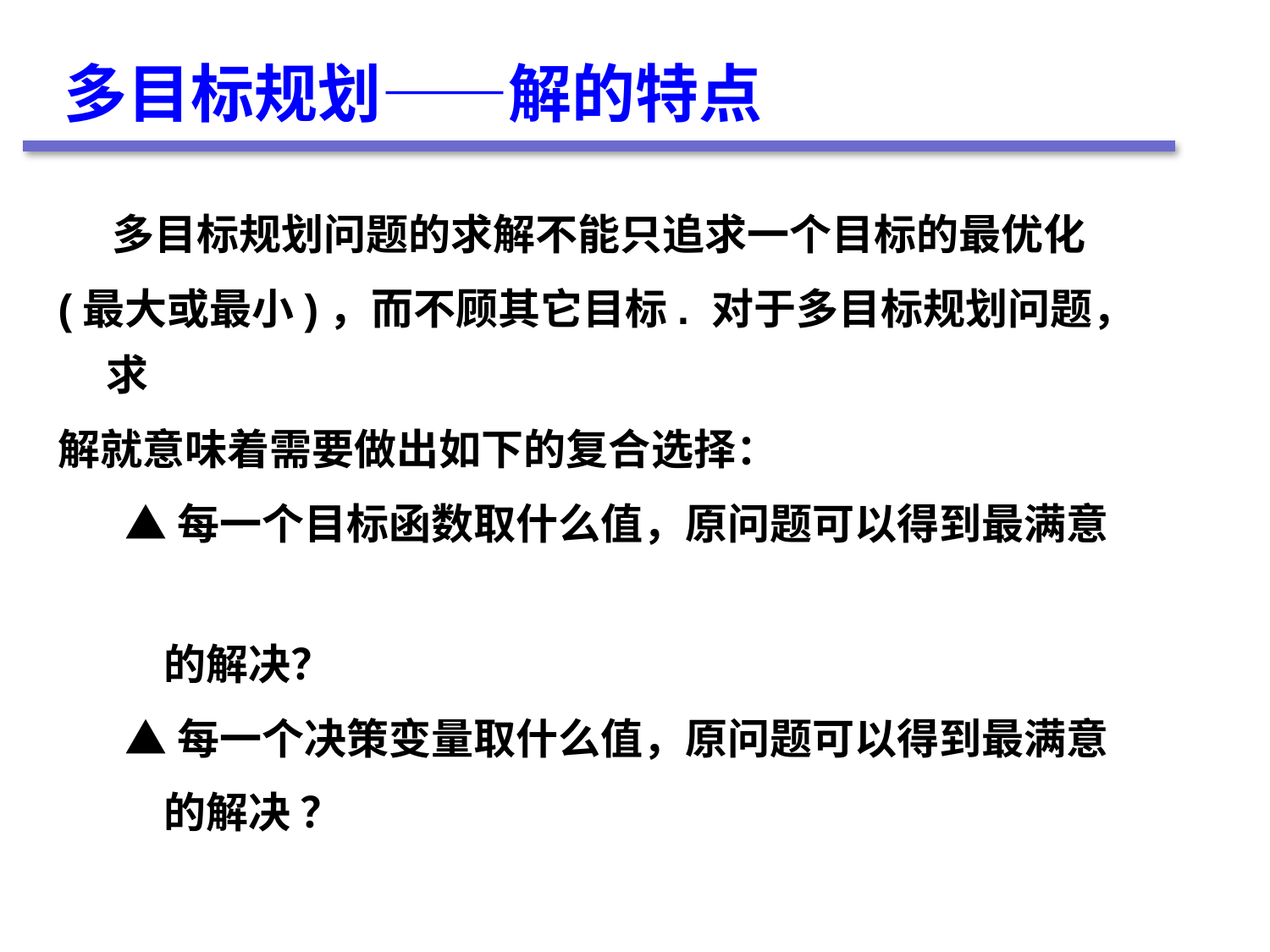

多目标规划——解的特点
多目标规划问题的求解不能只追求一个目标的最优化
(最大或最小)，而不顾其它目标. 对于多目标规划问题，求
解就意味着需要做出如下的复合选择：
       ▲每一个目标函数取什么值，原问题可以得到最满意
          的解决？
       ▲每一个决策变量取什么值，原问题可以得到最满意
          的解决 ？